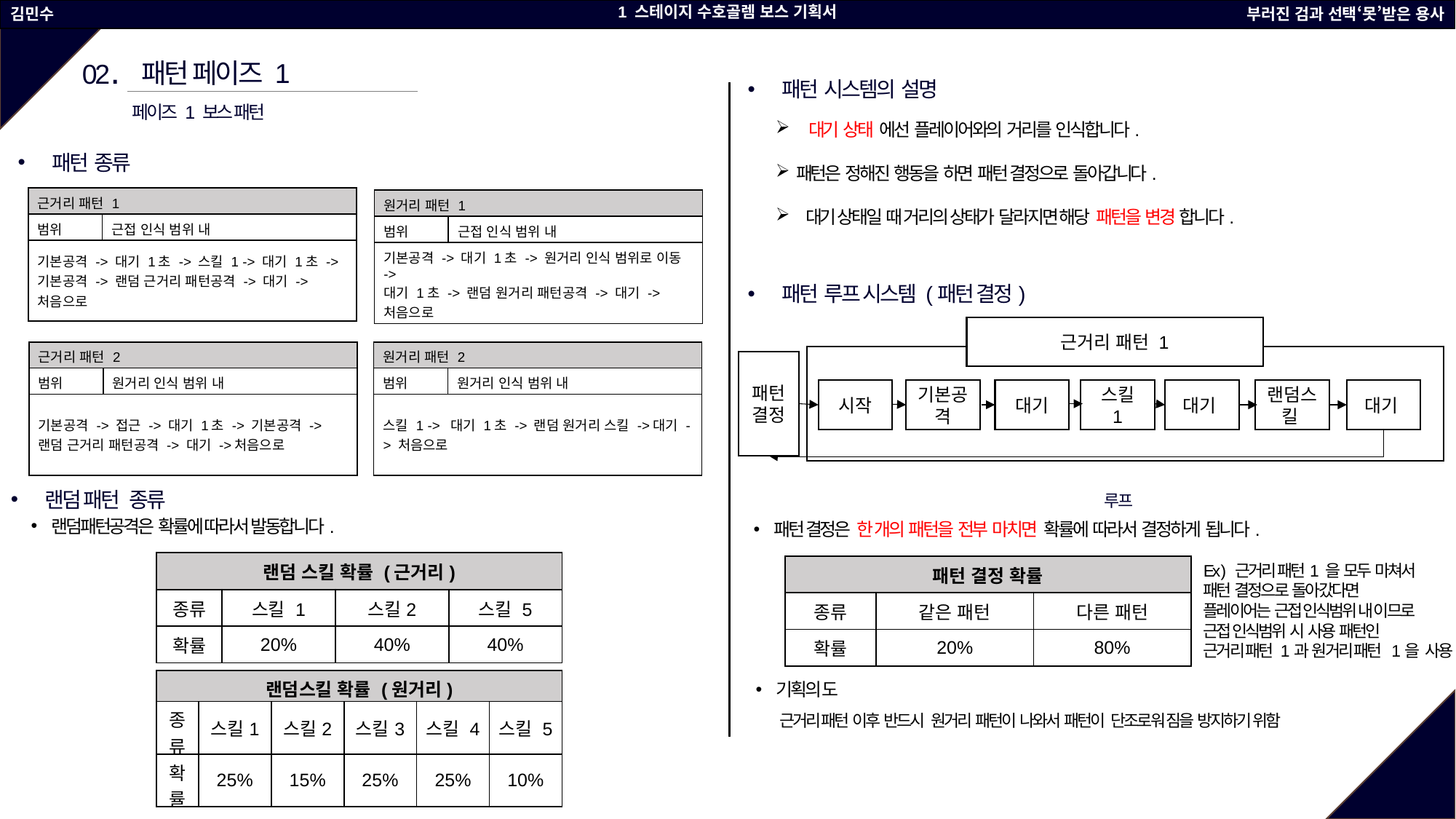

1 스테이지 수호골렘 보스 기획서
김민수
부러진 검과 선택‘못’받은 용사
(기획서 제목)
(이름)
(게임 제목)
02.
패턴 페이즈 1
패턴  시스템의  설명
페이즈 1 보스 패턴

  대기  상태  에선  플레이어와의  거리를  인식합니다.

패턴은  정해진  행동을  하면  패턴 결정으로  돌아갑니다.

 대기 상태일  때 거리의 상태가  달라지면 해당  패턴을  변경 합니다.

패턴  종류
| 근거리 패턴 1 |  |
| --- | --- |
| 범위 | 근접 인식 범위 내 |
| 기본공격 -> 대기 1초 -> 스킬 1 -> 대기 1초 -> 기본공격 -> 랜덤 근거리 패턴공격 -> 대기 ->처음으로 |  |
| 원거리 패턴 1 |  |
| --- | --- |
| 범위 | 근접 인식 범위 내 |
| 기본공격 -> 대기 1초 -> 원거리 인식 범위로 이동 -> 대기 1초 -> 랜덤 원거리 패턴공격 -> 대기 -> 처음으로 |  |
패턴  루프 시스템 (패턴 결정)
근거리 패턴 1
| 근거리 패턴 2 |  |
| --- | --- |
| 범위 | 원거리 인식 범위 내 |
| 기본공격 -> 접근 -> 대기 1초 -> 기본공격 -> 랜덤 근거리 패턴공격 -> 대기 ->처음으로 |  |
| 원거리 패턴 2 |  |
| --- | --- |
| 범위 | 원거리 인식 범위 내 |
| 스킬 1 -> 대기 1초 -> 랜덤 원거리 스킬 ->대기 -> 처음으로 |  |

패턴결정
시작
기본공격
대기
스킬 1
대기
랜덤스킬
대기
랜덤 패턴   종류
루프
랜덤패턴공격은  확률에 따라서 발동합니다.
패턴 결정은  한 개의  패턴을  전부  마치면  확률에  따라서  결정하게  됩니다.
| 랜덤 스킬 확률 (근거리) |  |  |  |
| --- | --- | --- | --- |
| 종류 | 스킬 1 | 스킬2 | 스킬 5 |
| 확률 | 20% | 40% | 40% |
Ex )  근거리 패턴1 을  모두  마쳐서
패턴  결정으로  돌아갔다면
플레이어는  근접 인식범위 내 이므로
근접 인식범위  시  사용  패턴인
근거리 패턴 1과  원거리 패턴  1을   사용
| 패턴 결정 확률 |  |  |
| --- | --- | --- |
| 종류 | 같은 패턴 | 다른 패턴 |
| 확률 | 20% | 80% |
| 랜덤스킬 확률 (원거리) |  |  |  |  |  |
| --- | --- | --- | --- | --- | --- |
| 종류 | 스킬1 | 스킬2 | 스킬3 | 스킬 4 | 스킬 5 |
| 확률 | 25% | 15% | 25% | 25% | 10% |
기획의 도
근거리 패턴  이후  반드시   원거리  패턴이  나와서  패턴이   단조로워 짐을  방지하기 위함